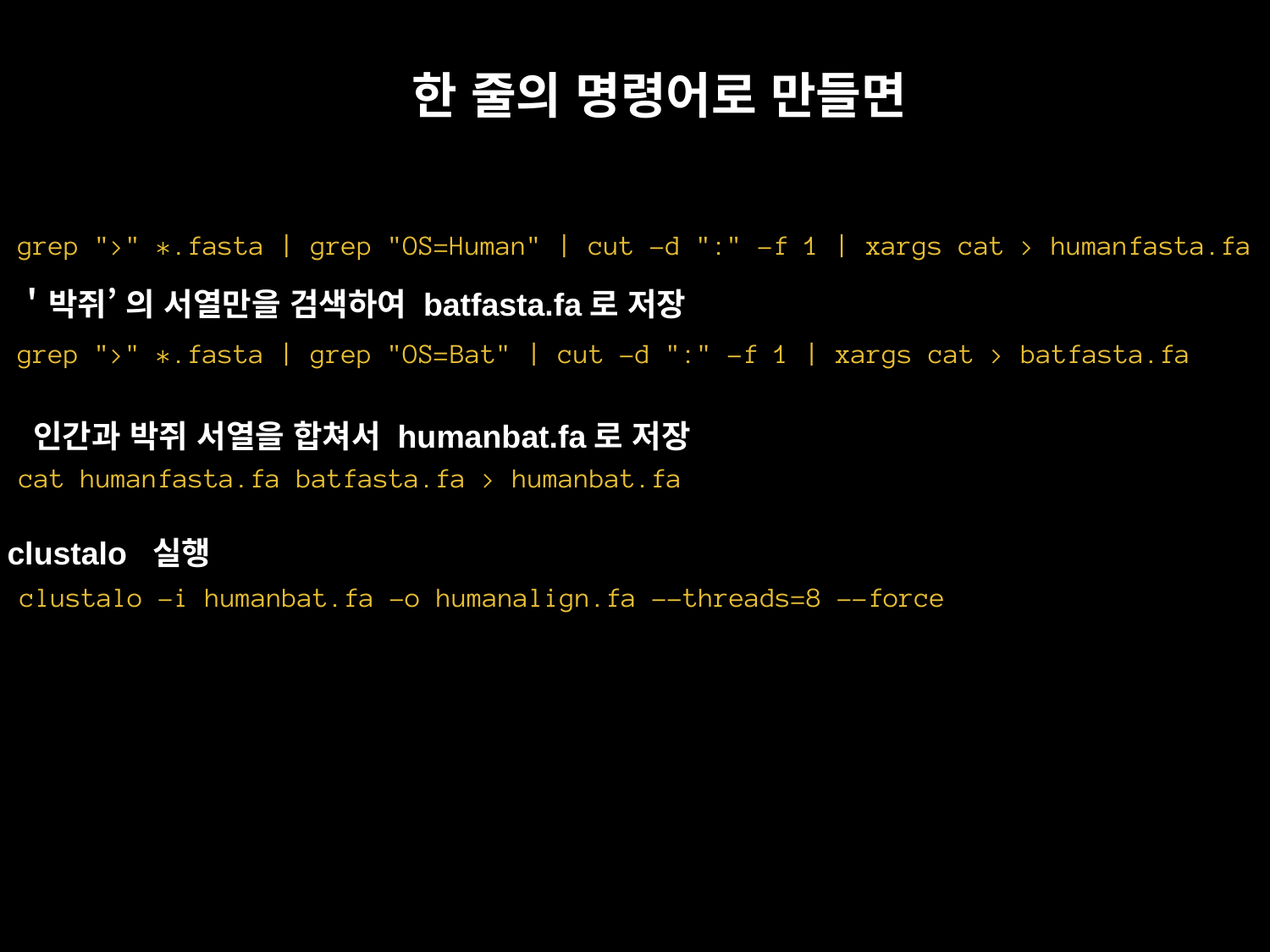

한 줄의 명령어로 만들면
grep ">" *.fasta | grep "OS=Human" | cut -d ":" -f 1 | xargs cat > humanfasta.fa

＇박쥐’ 의 서열만을 검색하여 batfasta.fa로 저장
grep ">" *.fasta | grep "OS=Bat" | cut -d ":" -f 1 | xargs cat > batfasta.fa

인간과 박쥐 서열을 합쳐서 humanbat.fa로 저장
cat humanfasta.fa batfasta.fa > humanbat.fa
clustalo  실행
clustalo -i humanbat.fa -o humanalign.fa --threads=8 --force